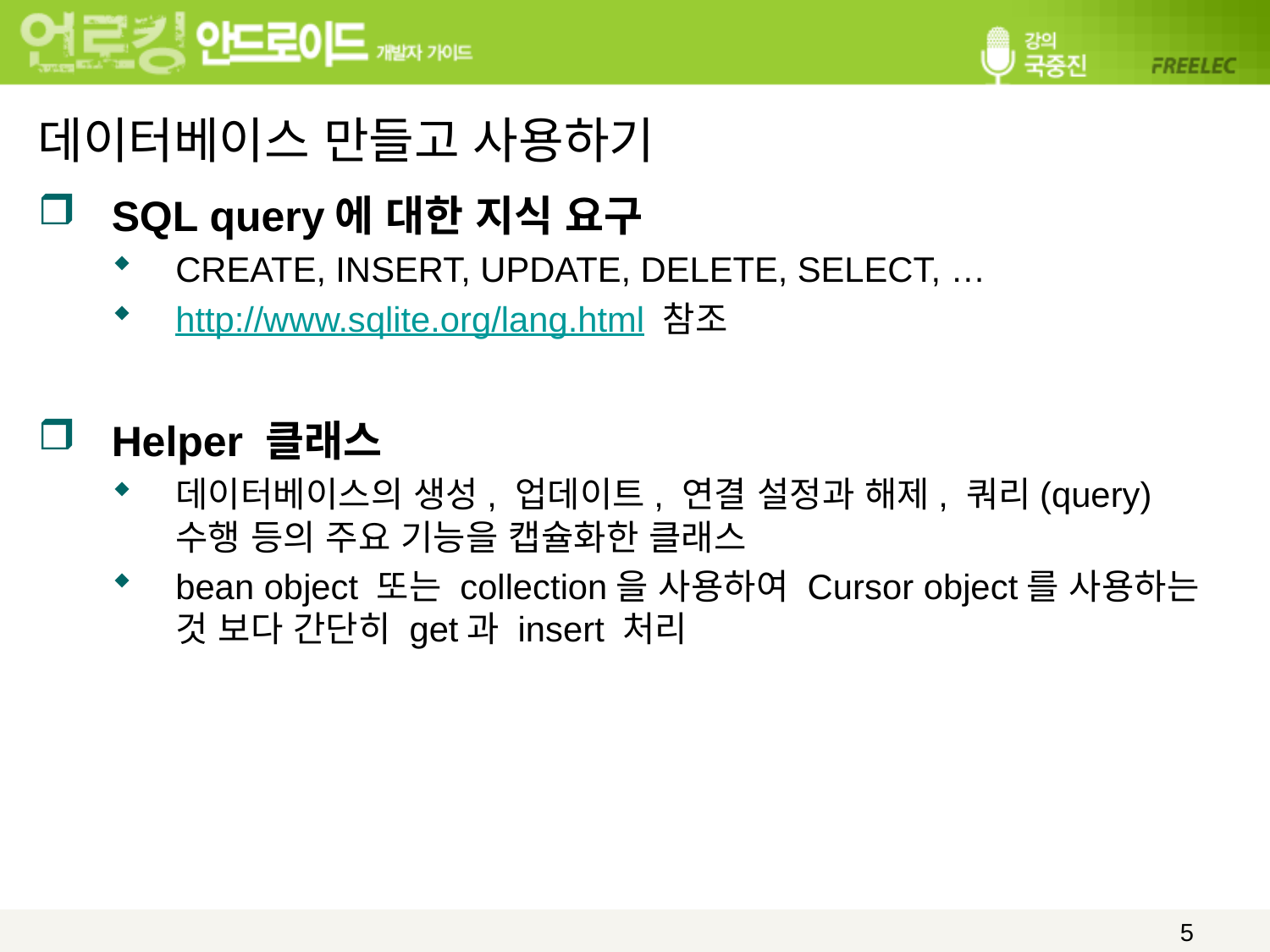

# 데이터베이스 만들고 사용하기
SQL query에 대한 지식 요구
CREATE, INSERT, UPDATE, DELETE, SELECT, …
http://www.sqlite.org/lang.html 참조

Helper 클래스
데이터베이스의 생성, 업데이트, 연결 설정과 해제, 쿼리(query) 수행 등의 주요 기능을 캡슐화한 클래스
bean object 또는 collection을 사용하여 Cursor object를 사용하는 것 보다 간단히 get과 insert 처리
5